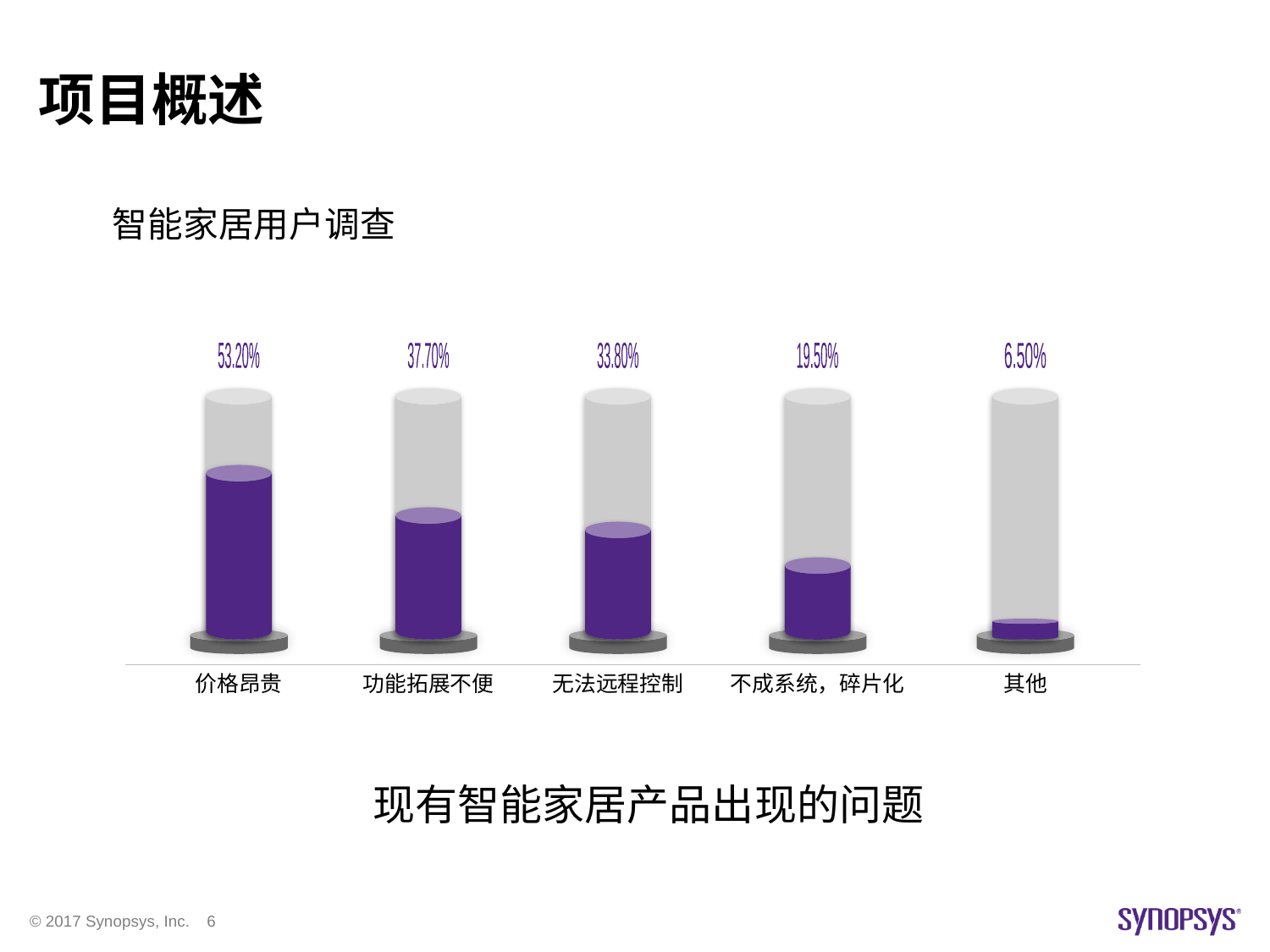

# 项目概述
智能家居用户调查
53.20%

价格昂贵
37.70%

功能拓展不便
33.80%

无法远程控制
19.50%

不成系统，碎片化
6.50%

其他
现有智能家居产品出现的问题